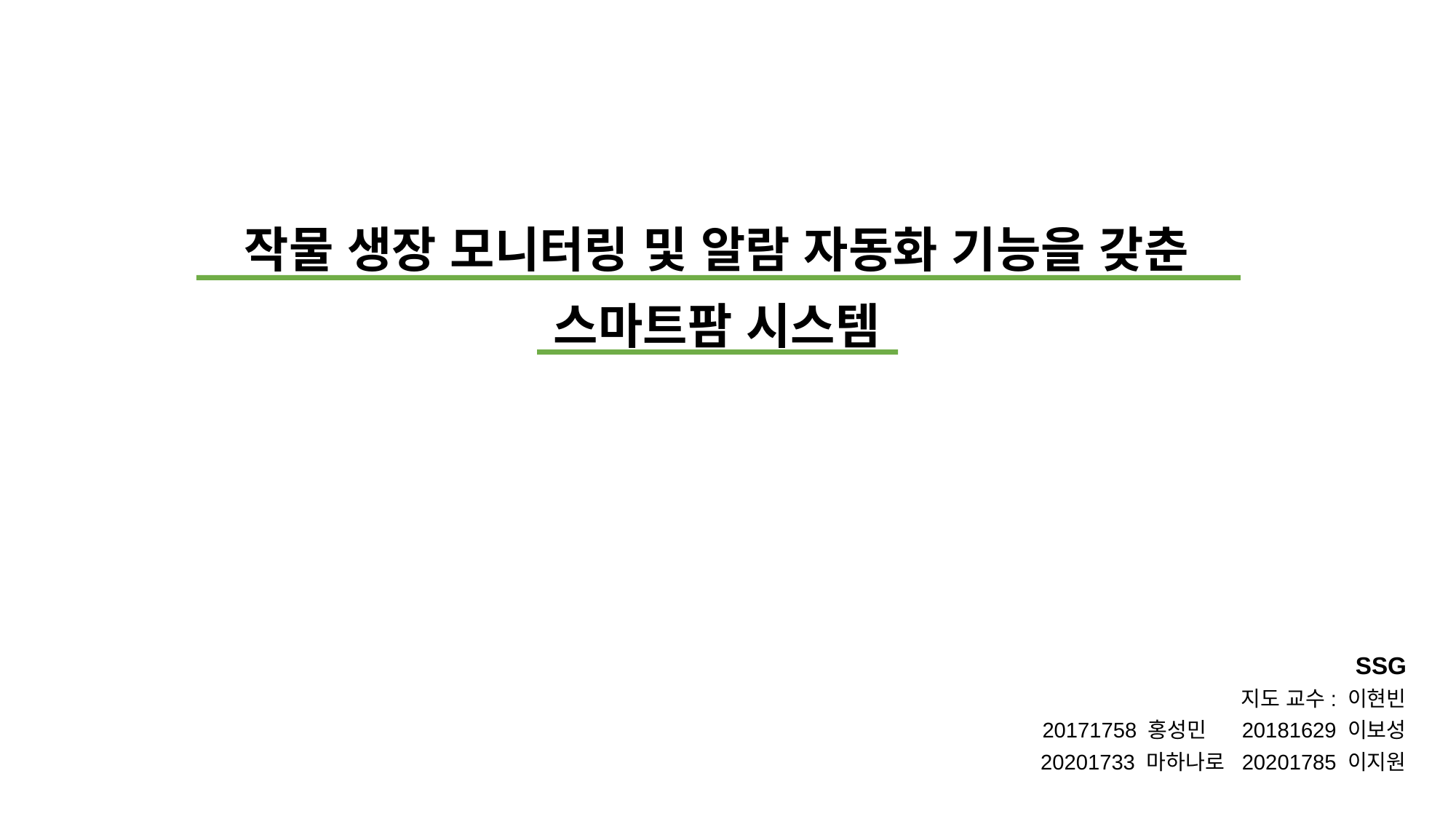

작물 생장 모니터링 및 알람 자동화 기능을 갖춘
스마트팜 시스템

SSG
지도 교수: 이현빈
20171758 홍성민     20181629 이보성
20201733 마하나로  20201785 이지원